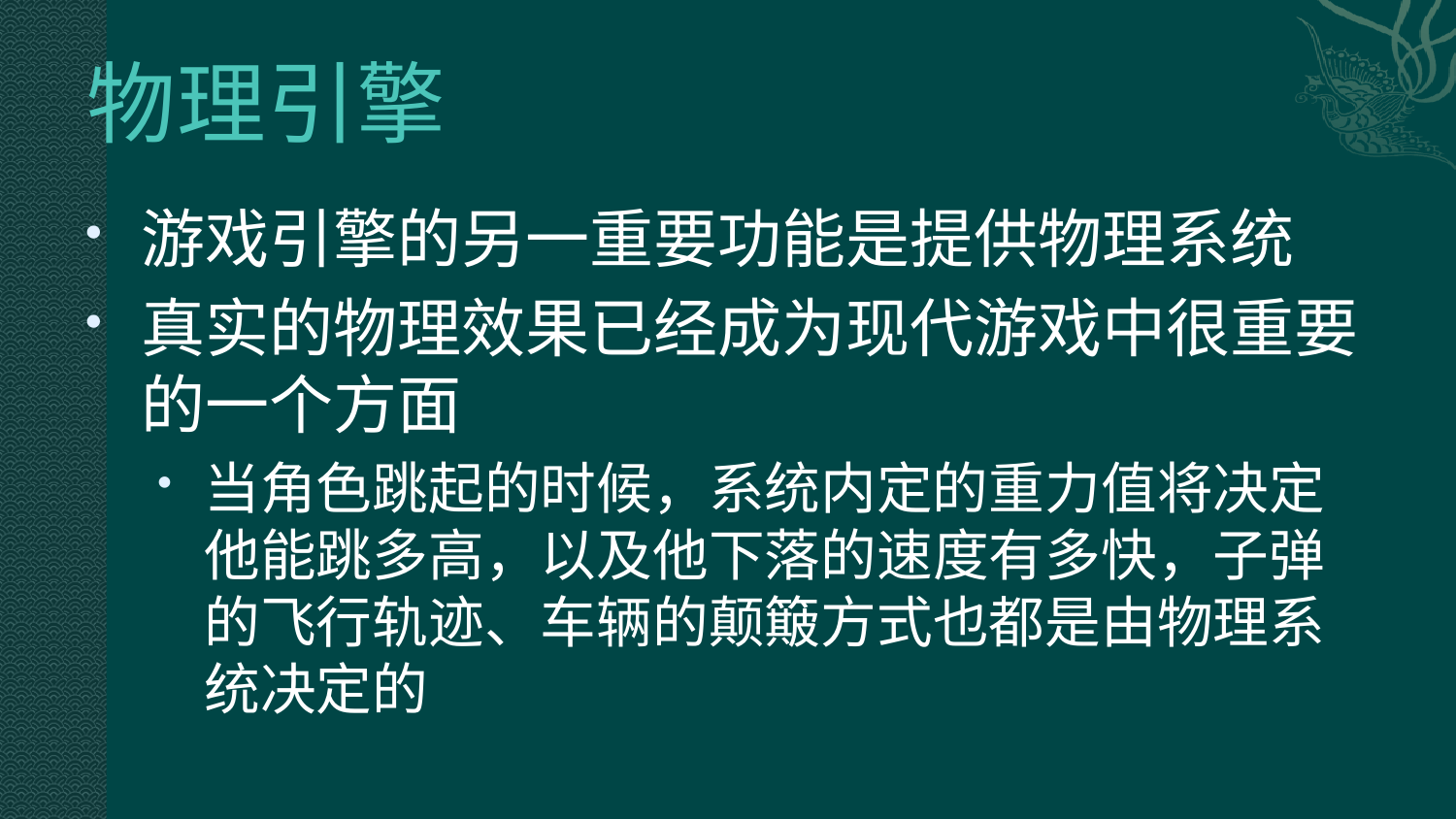

# 物理引擎
游戏引擎的另一重要功能是提供物理系统
真实的物理效果已经成为现代游戏中很重要的一个方面
当角色跳起的时候，系统内定的重力值将决定他能跳多高，以及他下落的速度有多快，子弹的飞行轨迹、车辆的颠簸方式也都是由物理系统决定的